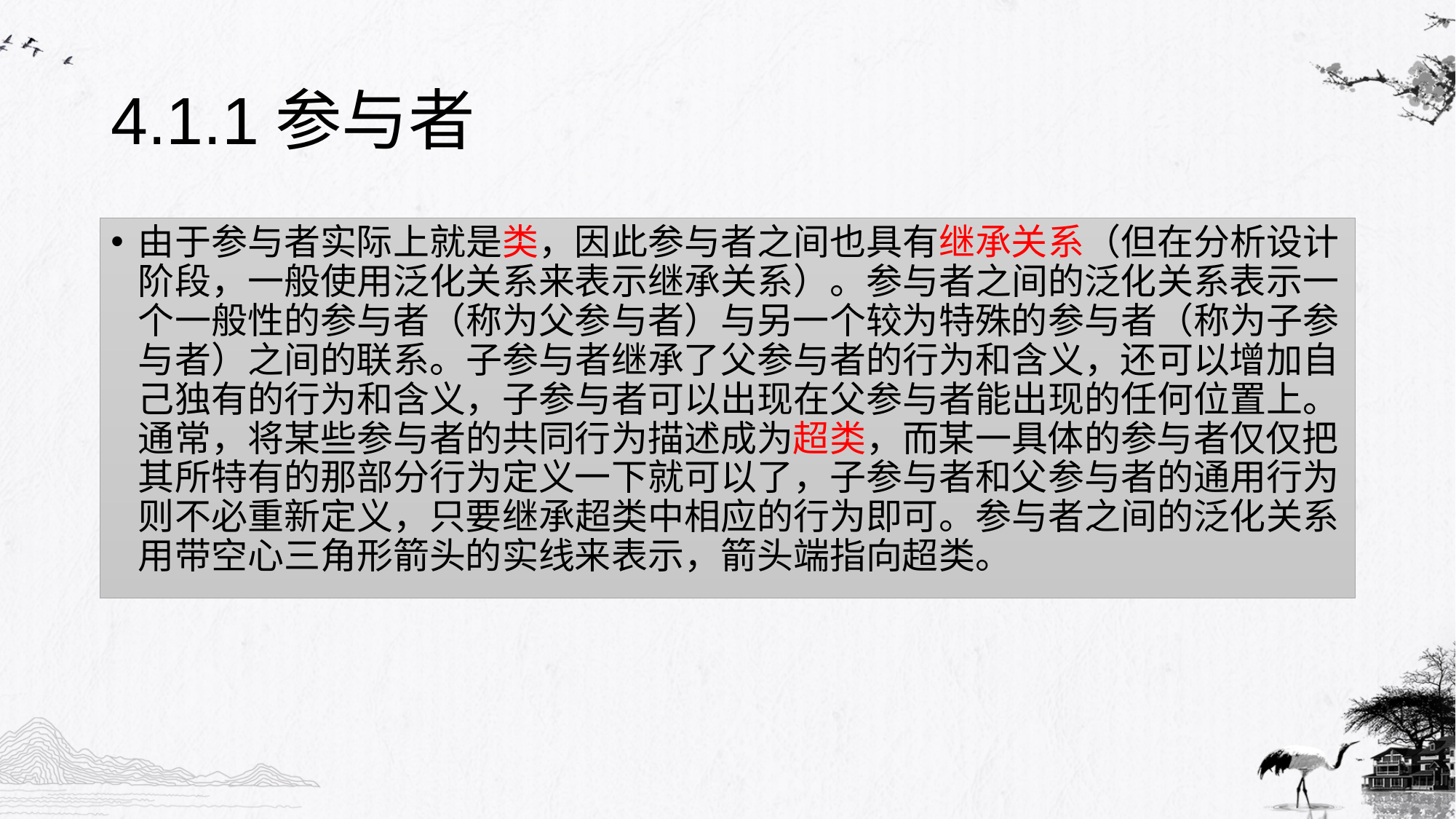

# 4.1.1参与者
由于参与者实际上就是类，因此参与者之间也具有继承关系（但在分析设计阶段，一般使用泛化关系来表示继承关系）。参与者之间的泛化关系表示一个一般性的参与者（称为父参与者）与另一个较为特殊的参与者（称为子参与者）之间的联系。子参与者继承了父参与者的行为和含义，还可以增加自己独有的行为和含义，子参与者可以出现在父参与者能出现的任何位置上。通常，将某些参与者的共同行为描述成为超类，而某一具体的参与者仅仅把其所特有的那部分行为定义一下就可以了，子参与者和父参与者的通用行为则不必重新定义，只要继承超类中相应的行为即可。参与者之间的泛化关系用带空心三角形箭头的实线来表示，箭头端指向超类。